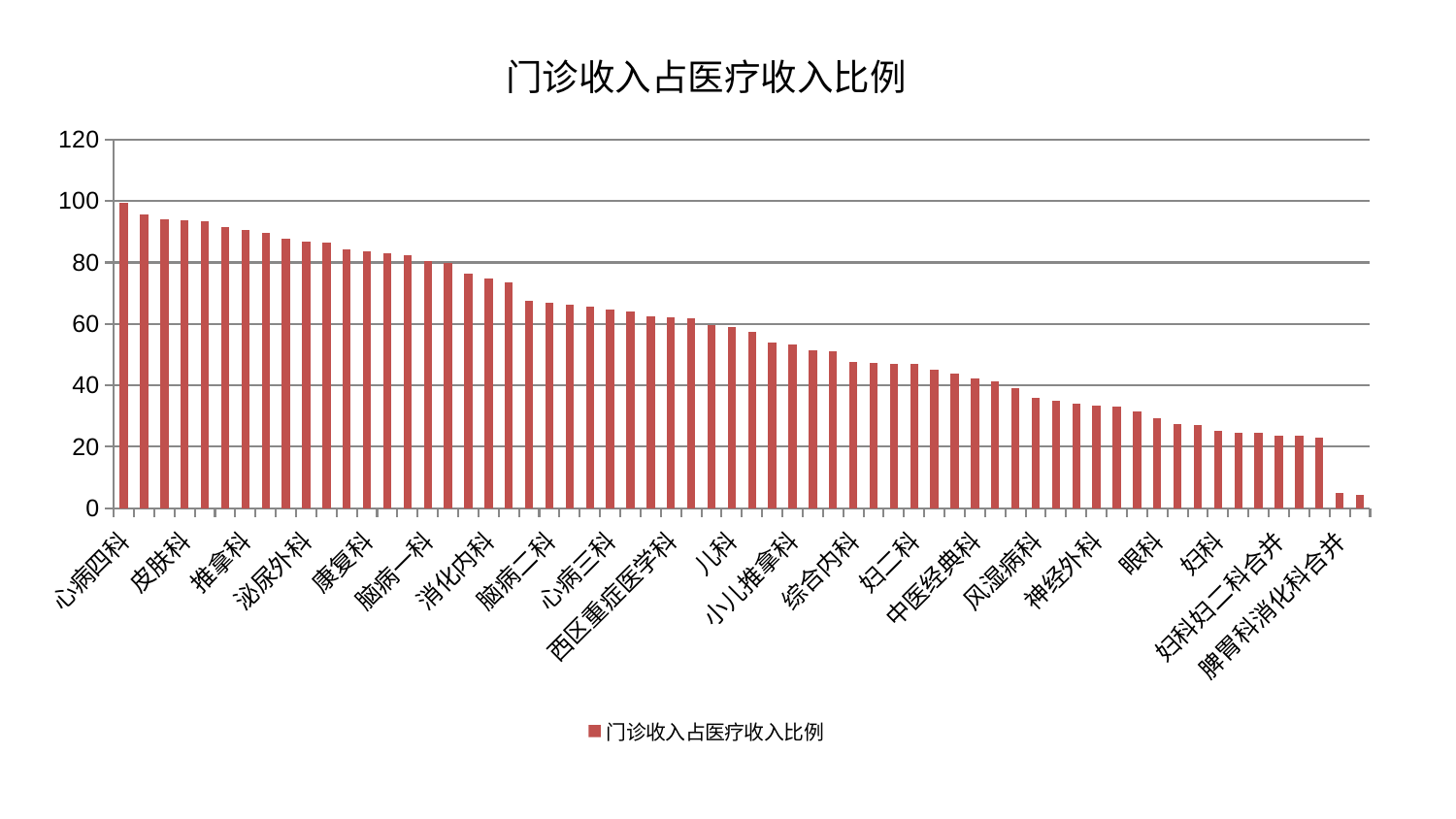

### Chart: 门诊收入占医疗收入比例

| Category | 门诊收入占医疗收入比例 |
|---|---|
| 心病四科 | 99.51204689639333 |
| 肿瘤内科 | 95.57267387130149 |
| 内分泌科 | 94.00039504637225 |
| 皮肤科 | 93.87333637014201 |
| 微创骨科 | 93.48211189272173 |
| 肾脏内科 | 91.45384905934748 |
| 推拿科 | 90.70778516953324 |
| 心病一科 | 89.51616635629148 |
| 周围血管科 | 87.72504147507883 |
| 泌尿外科 | 86.90804140985158 |
| 东区肾病科 | 86.44388033763329 |
| 肛肠科 | 84.232133467182 |
| 康复科 | 83.67847433842854 |
| 血液科 | 83.10872643424378 |
| 针灸科 | 82.31725805463878 |
| 脑病一科 | 80.3387602185743 |
| 运动损伤骨科 | 79.9360586731702 |
| 肾病科 | 76.30889764582366 |
| 消化内科 | 74.80586443546682 |
| 心病二科 | 73.54257835494342 |
| 骨科 | 67.54994950860427 |
| 脑病二科 | 66.76780282293792 |
| 神经内科 | 66.22604431225486 |
| 呼吸内科 | 65.60230886436815 |
| 心病三科 | 64.71301411622497 |
| 创伤骨科 | 63.99991738510109 |
| 中医外治中心 | 62.4168498218354 |
| 西区重症医学科 | 62.27344681648903 |
| 乳腺甲状腺外科 | 61.83318592863385 |
| 美容皮肤科 | 59.557785514956116 |
| 儿科 | 59.13113384869517 |
| 关节骨科 | 57.3721958989581 |
| 肝病科 | 54.004222537331884 |
| 小儿推拿科 | 53.292053656295856 |
| 脾胃病科 | 51.50757376985502 |
| 东区重症医学科 | 51.23994246166366 |
| 综合内科 | 47.52697339356682 |
| 普通外科 | 47.40048569864979 |
| 小儿骨科 | 47.05193665581528 |
| 妇二科 | 46.94977343829416 |
| 心血管内科 | 45.23215134267422 |
| 胸外科 | 43.97025032054849 |
| 中医经典科 | 42.40872181168513 |
| 脊柱骨科 | 41.2925722439585 |
| 身心医学科 | 39.007432200907054 |
| 风湿病科 | 35.869582555300084 |
| 肝胆外科 | 34.99535383015699 |
| 重症医学科 | 34.030943774342084 |
| 神经外科 | 33.527618172399265 |
| 产科 | 33.02058336864471 |
| 治未病中心 | 31.52537109838618 |
| 眼科 | 29.34311196279804 |
| 医院 | 27.4677728844136 |
| 老年医学科 | 27.016147363642506 |
| 妇科 | 25.09128846924473 |
| 男科 | 24.65221831589821 |
| 耳鼻喉科 | 24.615627417026676 |
| 妇科妇二科合并 | 23.552310804245003 |
| 脑病三科 | 23.548706017132616 |
| 显微骨科 | 22.853084299734473 |
| 脾胃科消化科合并 | 5.127018618002732 |
| 口腔科 | 4.366426920294453 |
202